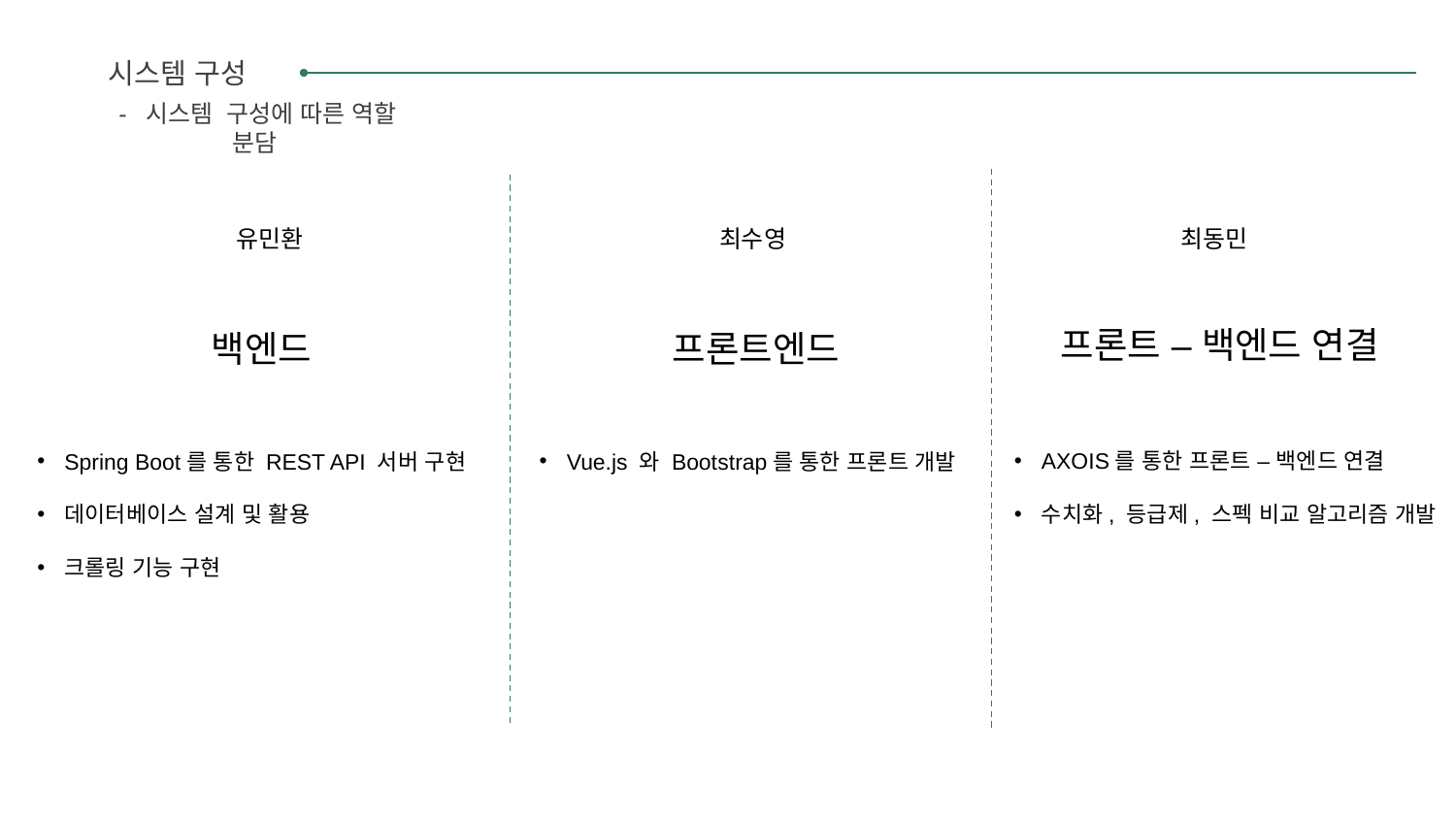

시스템 구성
-  시스템  구성에 따른 역할 분담
유민환
최수영
최동민
프론트 – 백엔드 연결
백엔드
프론트엔드
Spring Boot를 통한 REST API 서버 구현

데이터베이스 설계 및 활용

크롤링 기능 구현

Vue.js 와 Bootstrap를 통한 프론트 개발
AXOIS를 통한 프론트 – 백엔드 연결

수치화, 등급제, 스펙 비교 알고리즘 개발